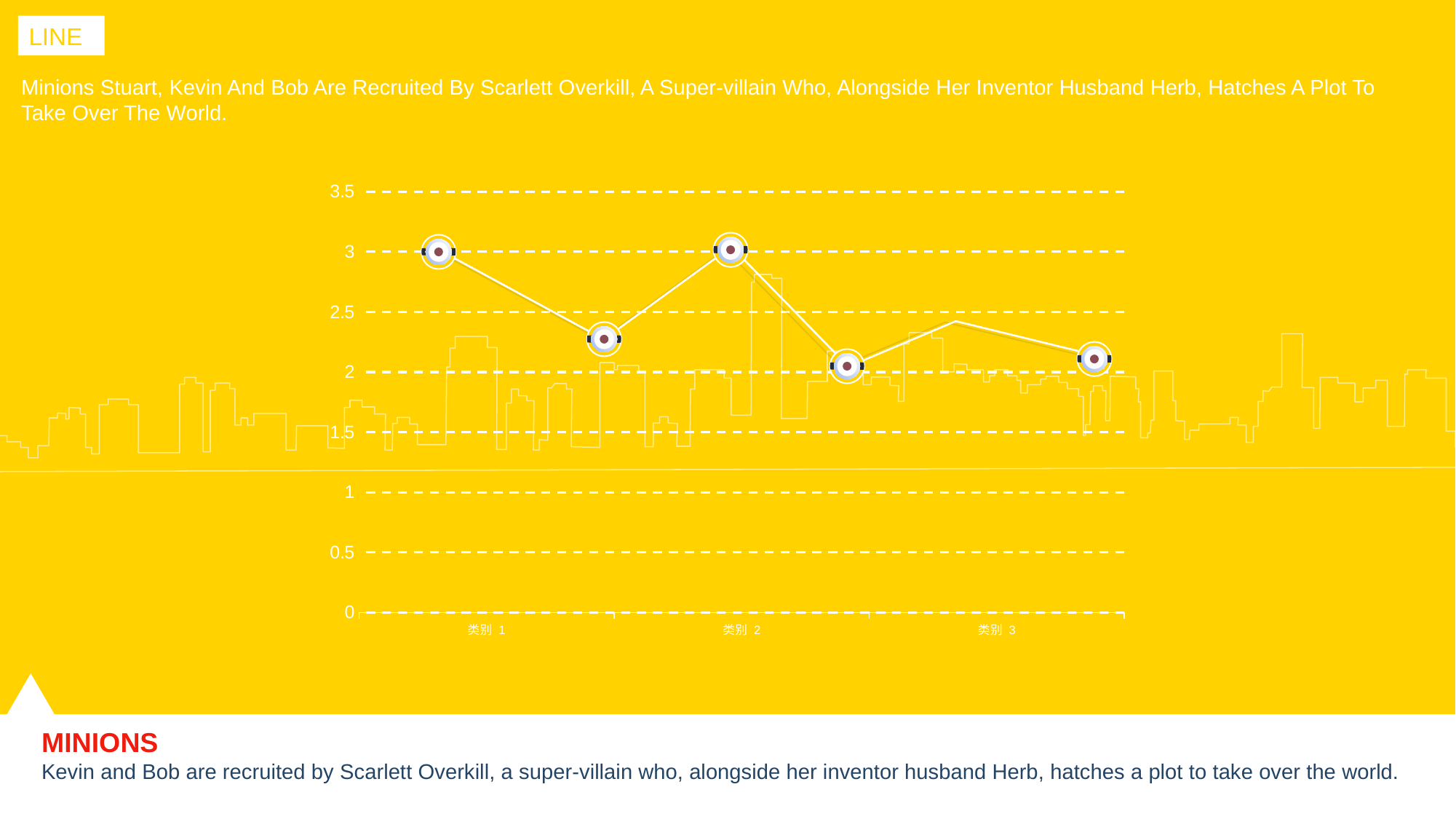

LINE
Minions Stuart, Kevin And Bob Are Recruited By Scarlett Overkill, A Super-villain Who, Alongside Her Inventor Husband Herb, Hatches A Plot To Take Over The World.

### Chart

| Category | 系列 3 |
|---|---|
| 类别 1 | 2.0 |
| 类别 2 | 2.0 |
| 类别 3 | 3.0 |

MINIONS
Kevin and Bob are recruited by Scarlett Overkill, a super-villain who, alongside her inventor husband Herb, hatches a plot to take over the world.